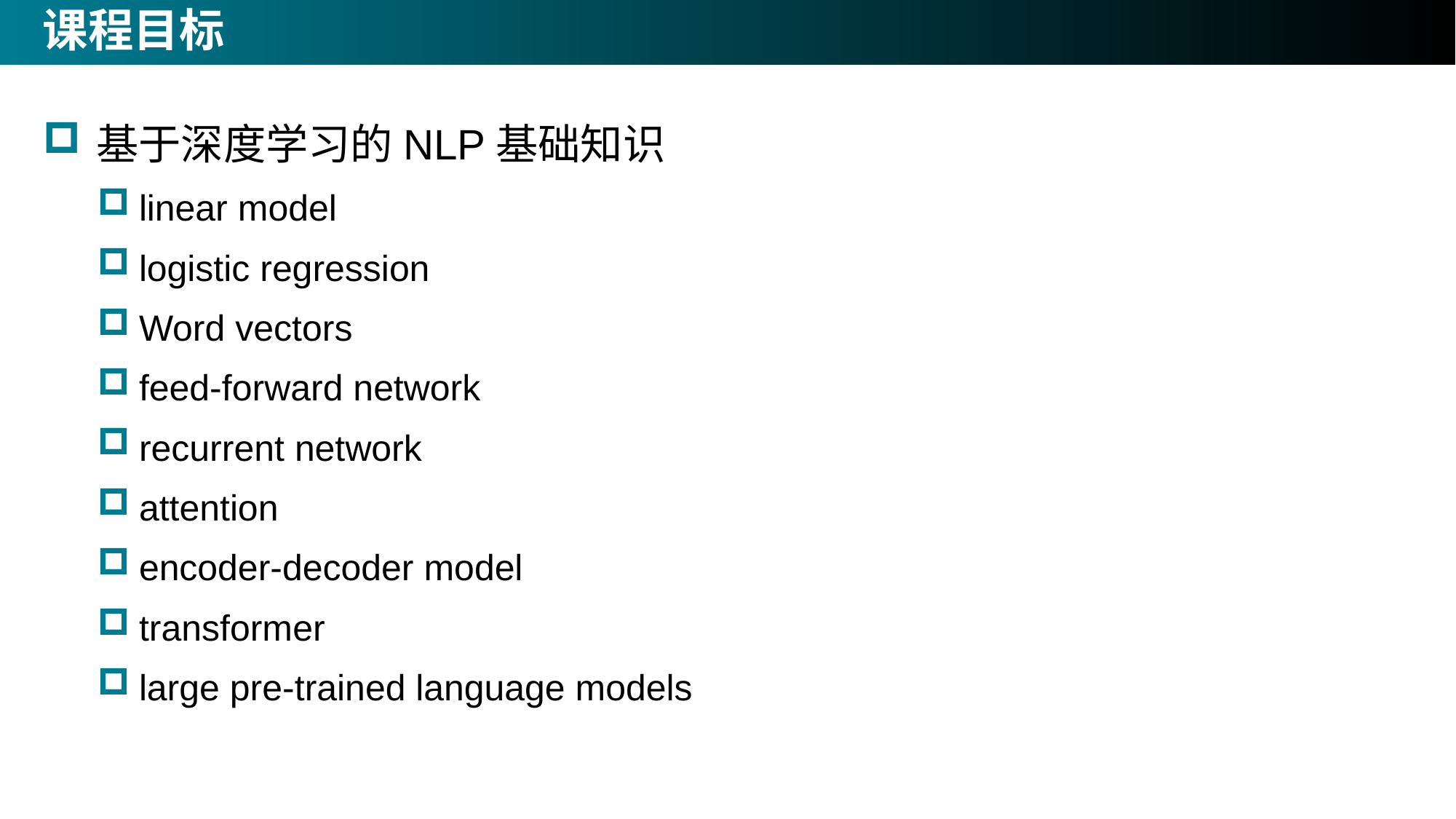

# 课程目标
基于深度学习的NLP基础知识
linear model
logistic regression
Word vectors
feed-forward network
recurrent network
attention
encoder-decoder model
transformer
large pre-trained language models